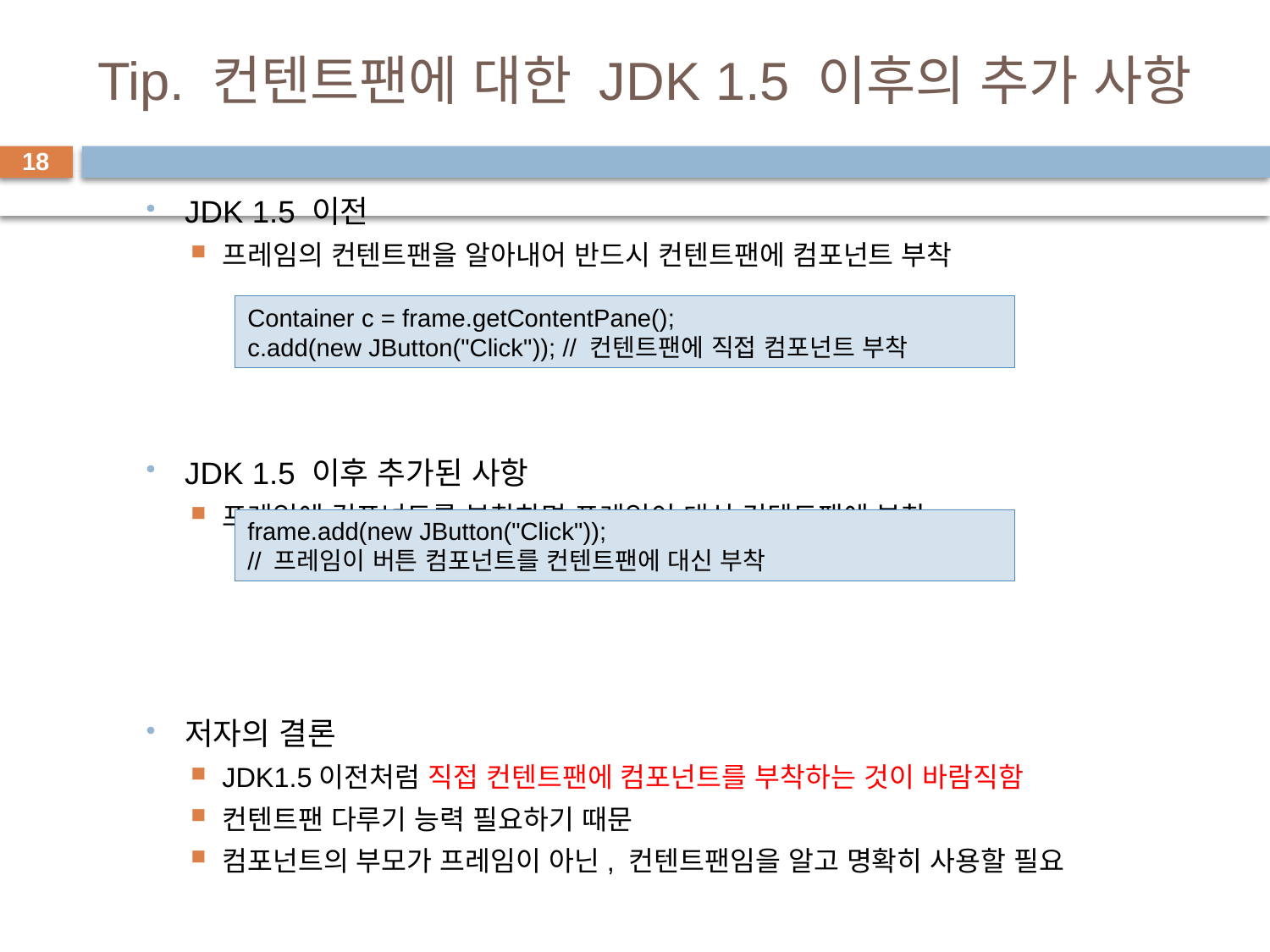

# Tip. 컨텐트팬에 대한 JDK 1.5 이후의 추가 사항
18
JDK 1.5 이전
프레임의 컨텐트팬을 알아내어 반드시 컨텐트팬에 컴포넌트 부착

JDK 1.5 이후 추가된 사항
프레임에 컴포넌트를 부착하면 프레임이 대신 컨텐트팬에 부착

저자의 결론
JDK1.5이전처럼 직접 컨텐트팬에 컴포넌트를 부착하는 것이 바람직함
컨텐트팬 다루기 능력 필요하기 때문
컴포넌트의 부모가 프레임이 아닌, 컨텐트팬임을 알고 명확히 사용할 필요
Container c = frame.getContentPane();
c.add(new JButton("Click")); // 컨텐트팬에 직접 컴포넌트 부착
frame.add(new JButton("Click"));
// 프레임이 버튼 컴포넌트를 컨텐트팬에 대신 부착